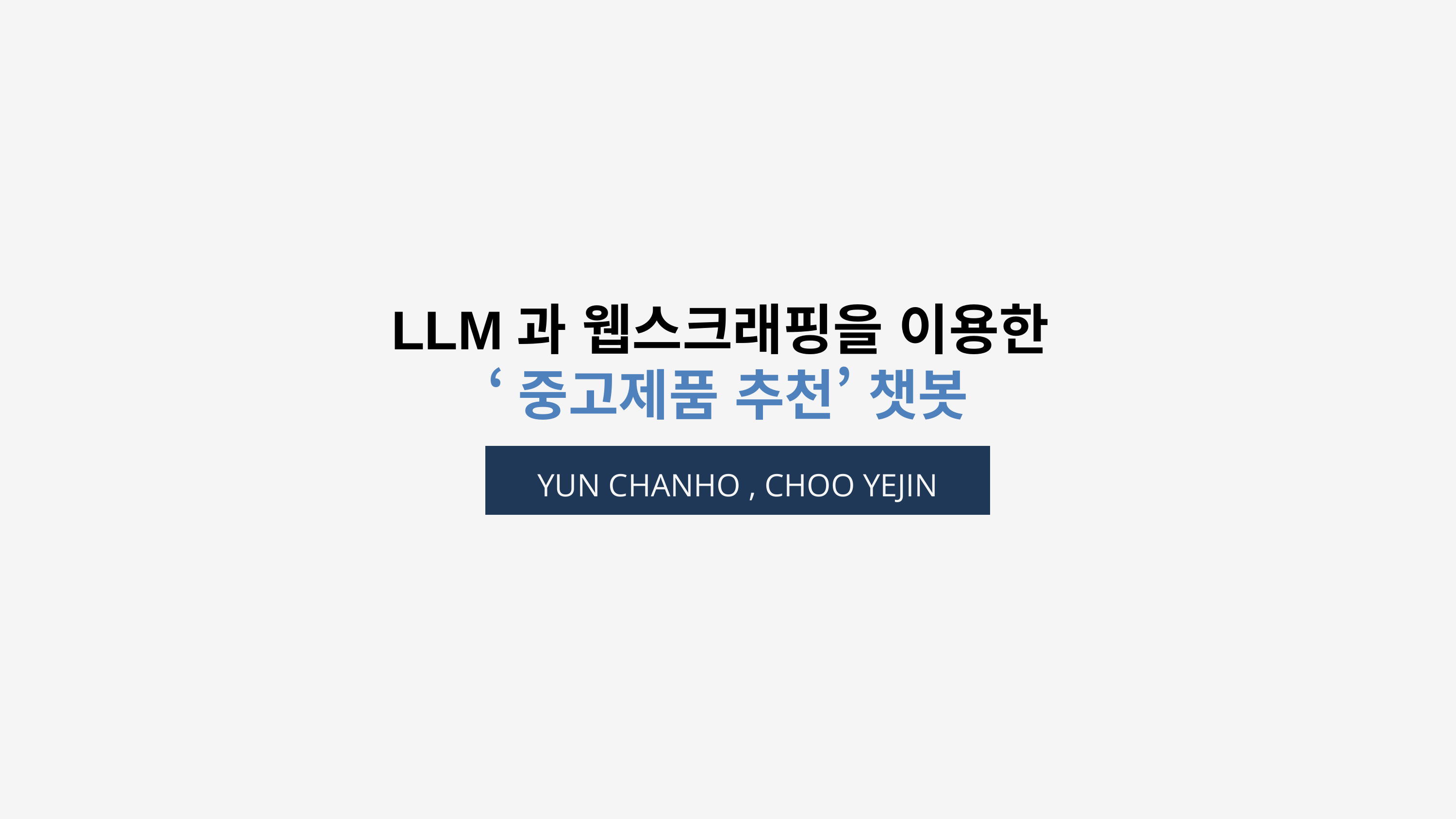

LLM과 웹스크래핑을 이용한
‘중고제품 추천’ 챗봇

YUN CHANHO , CHOO YEJIN